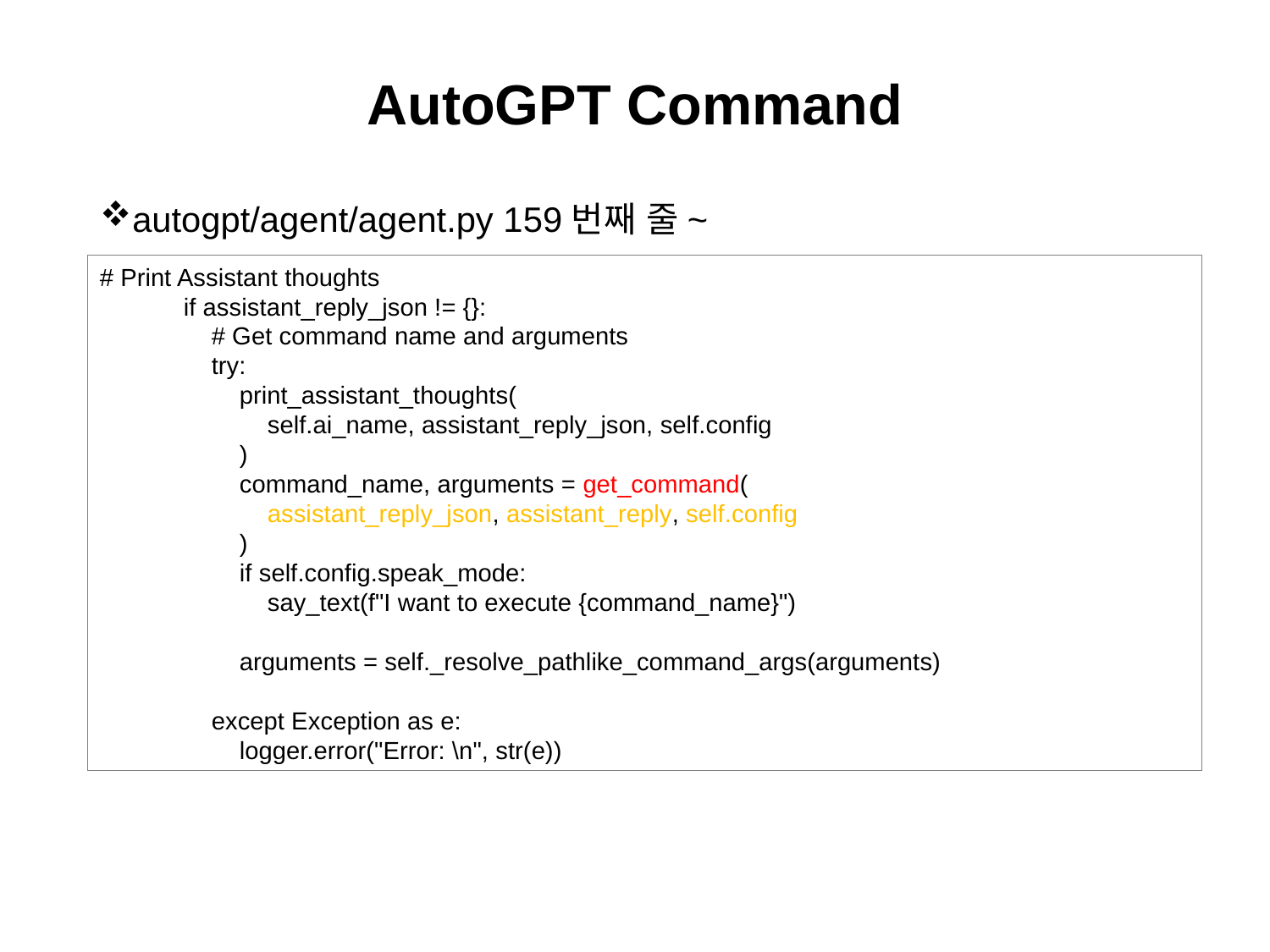

# AutoGPT Command
autogpt/agent/agent.py 159번째 줄~
# Print Assistant thoughts
            if assistant_reply_json != {}:
                # Get command name and arguments
                try:
                    print_assistant_thoughts(
                        self.ai_name, assistant_reply_json, self.config
                    )
                    command_name, arguments = get_command(
                        assistant_reply_json, assistant_reply, self.config
                    )
                    if self.config.speak_mode:
                        say_text(f"I want to execute {command_name}")

                    arguments = self._resolve_pathlike_command_args(arguments)

                except Exception as e:
                    logger.error("Error: \n", str(e))